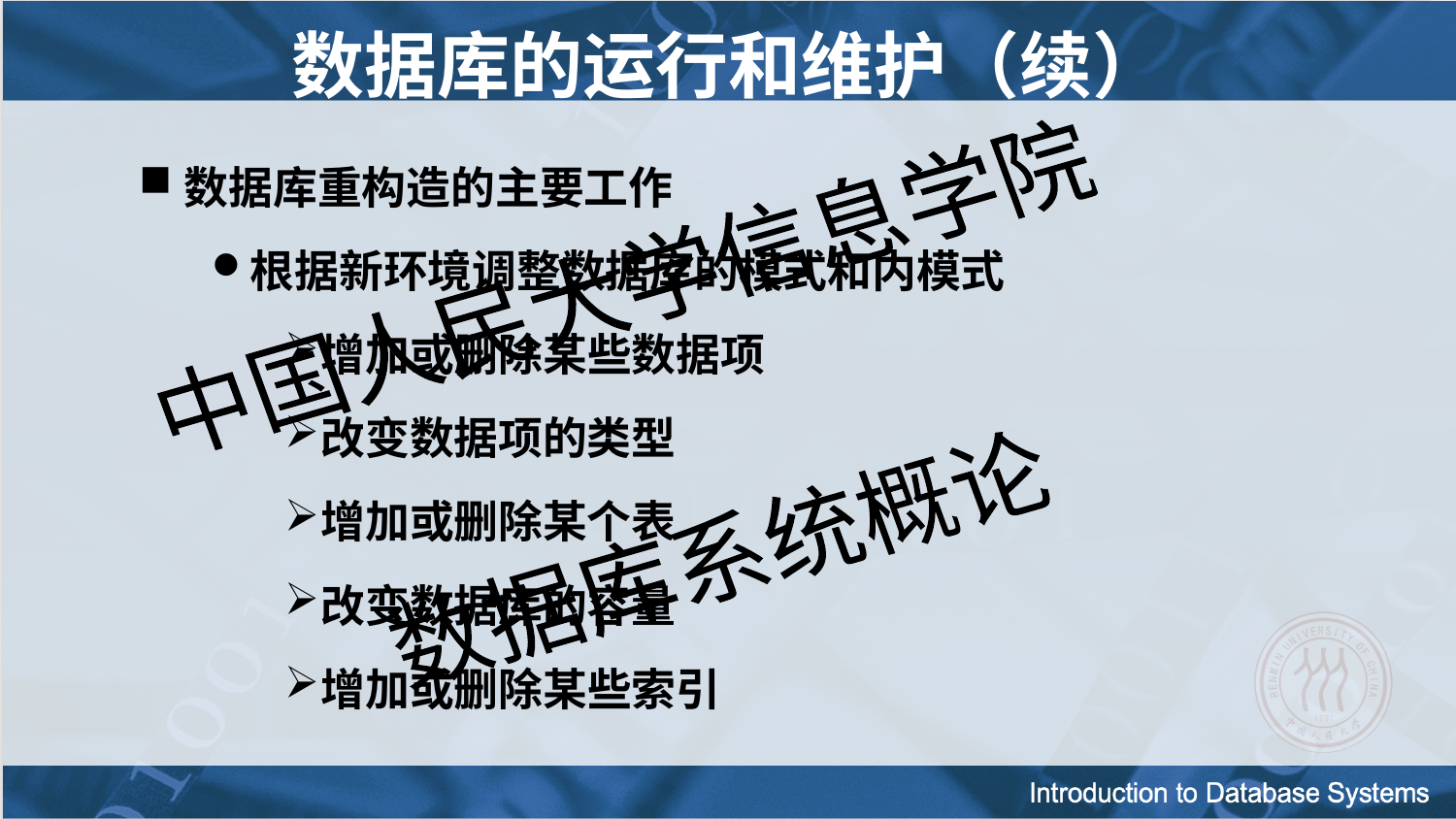

数据库的运行和维护（续）
数据库重构造的主要工作
根据新环境调整数据库的模式和内模式
增加或删除某些数据项
改变数据项的类型
增加或删除某个表
改变数据库的容量
增加或删除某些索引